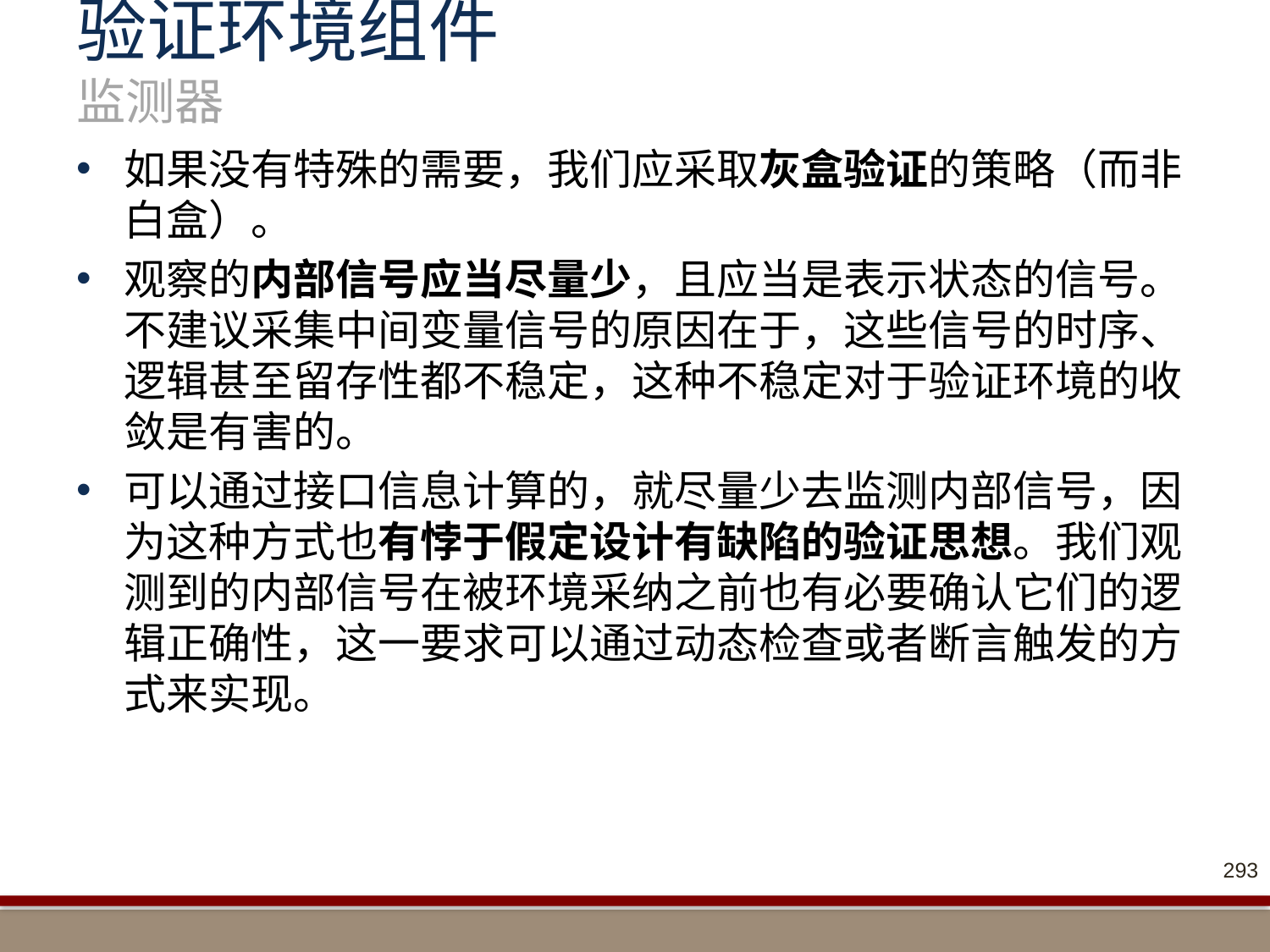

# 验证环境组件 监测器
如果没有特殊的需要，我们应采取灰盒验证的策略（而非白盒）。
观察的内部信号应当尽量少，且应当是表示状态的信号。不建议采集中间变量信号的原因在于，这些信号的时序、逻辑甚至留存性都不稳定，这种不稳定对于验证环境的收敛是有害的。
可以通过接口信息计算的，就尽量少去监测内部信号，因为这种方式也有悖于假定设计有缺陷的验证思想。我们观测到的内部信号在被环境采纳之前也有必要确认它们的逻辑正确性，这一要求可以通过动态检查或者断言触发的方式来实现。
293